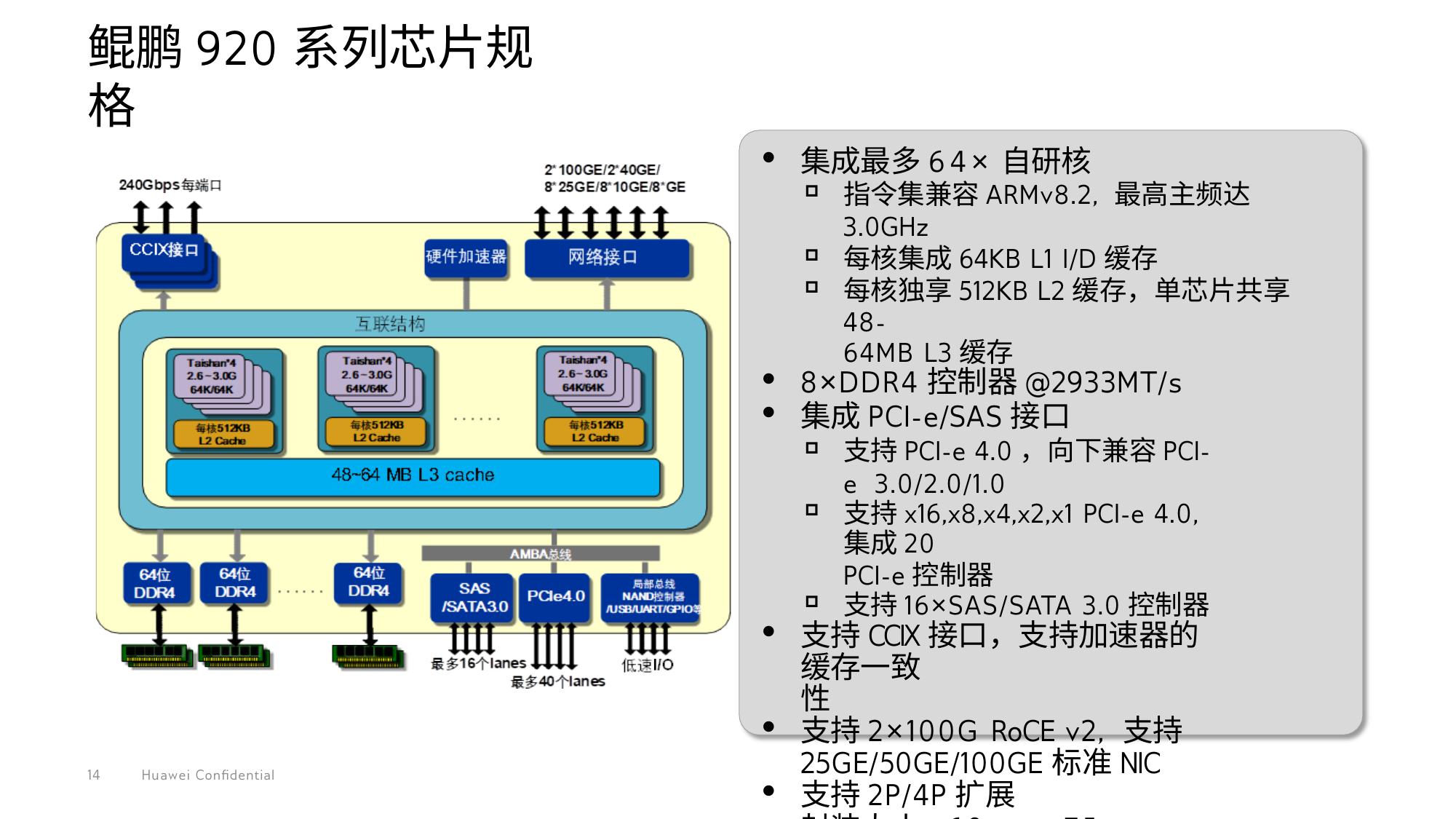

# 鲲鹏920系列芯片规格

集成最多64×自研核
指令集兼容ARMv8.2, 最高主频达3.0GHz
每核集成64KB L1 I/D缓存
每核独享512KB L2缓存，单芯片共享48-
64MB L3缓存
8×DDR4控制器@2933MT/s
集成PCI-e/SAS接口
支持PCI-e 4.0，向下兼容PCI-e  3.0/2.0/1.0
支持x16,x8,x4,x2,x1 PCI-e 4.0, 集成20
PCI-e控制器
支持16×SAS/SATA 3.0控制器
支持CCIX接口，支持加速器的缓存一致
性
支持2×100G RoCE v2, 支持
25GE/50GE/100GE标准NIC
支持2P/4P扩展
封装大小: 60mm×75mm

Huawei Confidential
14